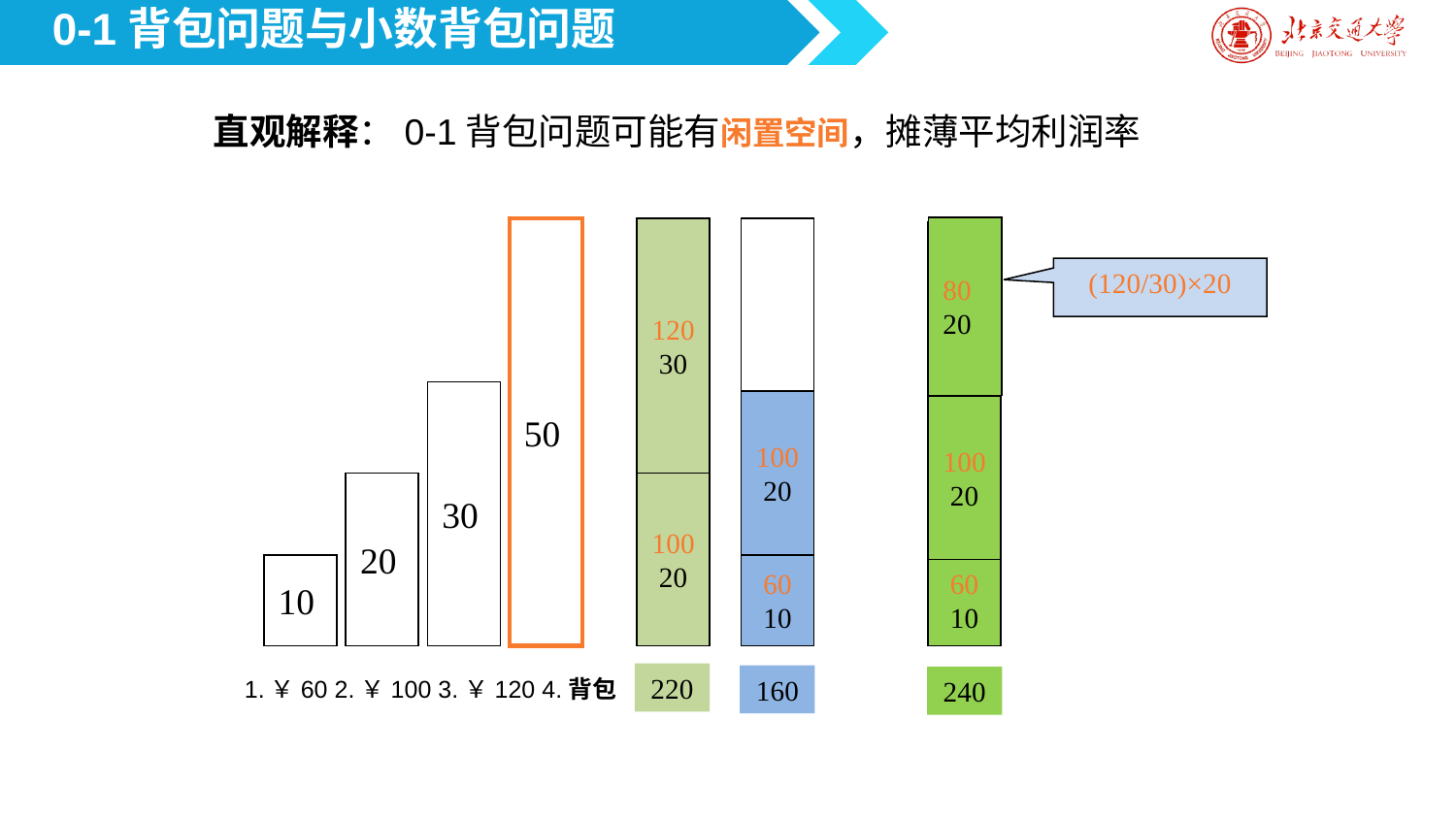

0-1背包问题与小数背包问题
直观解释：0-1背包问题可能有闲置空间，摊薄平均利润率
80
20
50
120
30
100
20
220

100
20
60
10
160
 ？
100
20
60
10
(120/30)×20
30
20
10
1.￥60 2.￥100 3.￥120 4.背包
240